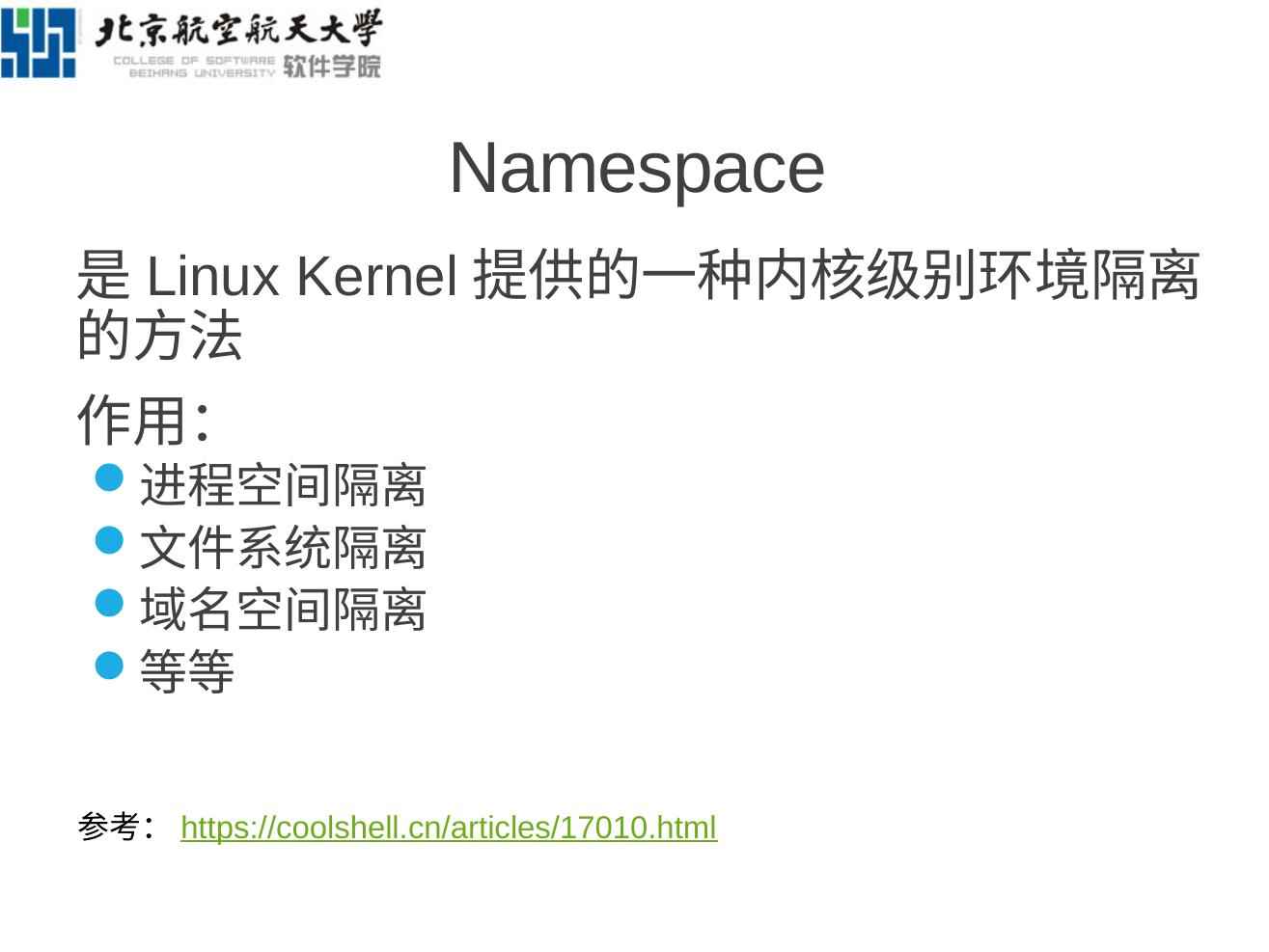

# Namespace
是Linux Kernel提供的一种内核级别环境隔离的方法
作用：
进程空间隔离
文件系统隔离
域名空间隔离
等等

参考：https://coolshell.cn/articles/17010.html